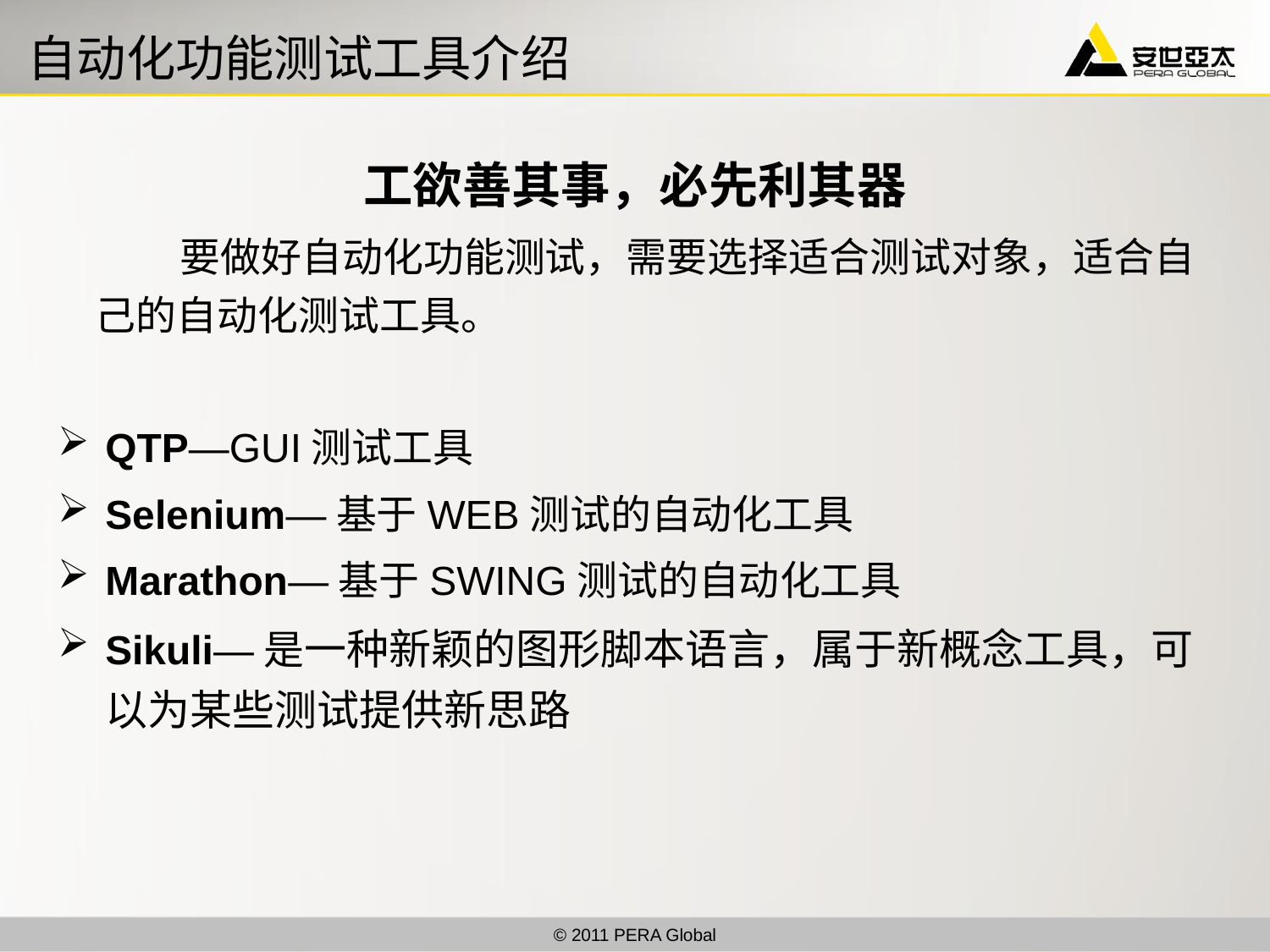

# 自动化功能测试工具介绍
工欲善其事，必先利其器
   要做好自动化功能测试，需要选择适合测试对象，适合自己的自动化测试工具。
QTP—GUI测试工具
Selenium—基于WEB测试的自动化工具
Marathon—基于SWING测试的自动化工具
Sikuli—是一种新颖的图形脚本语言，属于新概念工具，可以为某些测试提供新思路